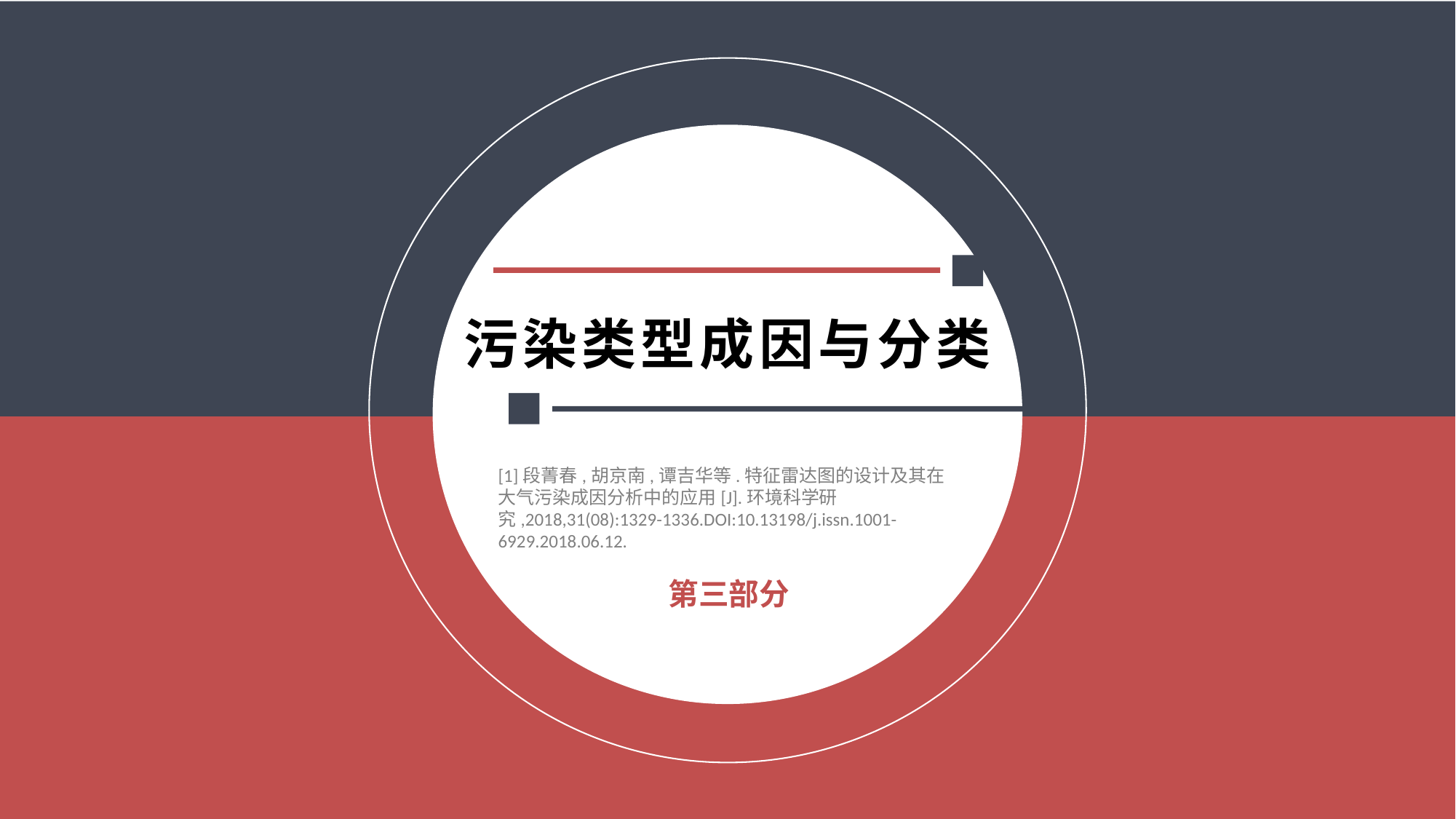

污染类型成因与分类

[1]段菁春,胡京南,谭吉华等.特征雷达图的设计及其在大气污染成因分析中的应用[J].环境科学研究,2018,31(08):1329-1336.DOI:10.13198/j.issn.1001-6929.2018.06.12.
第三部分